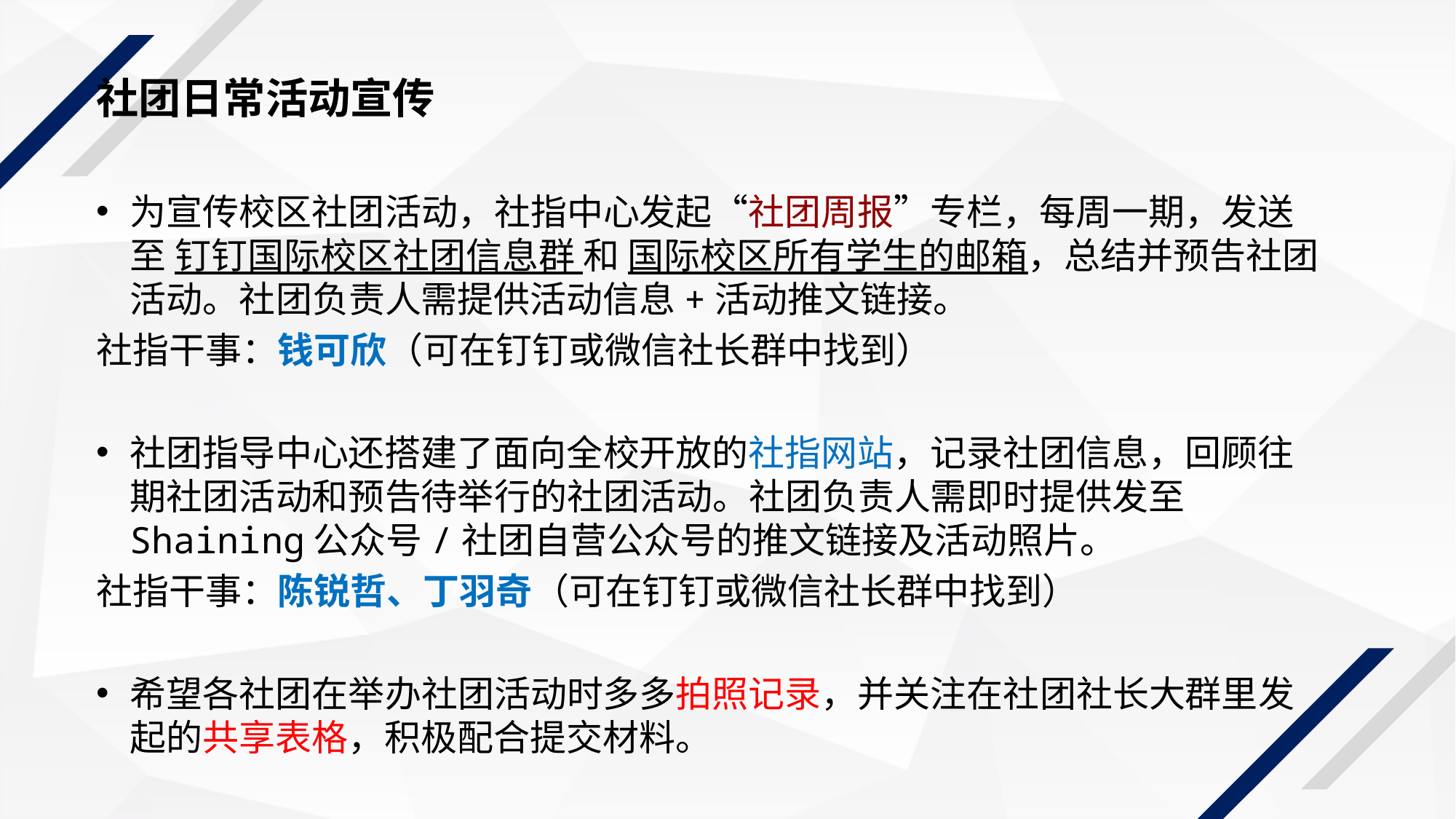

社团日常活动宣传

为宣传校区社团活动，社指中心发起“社团周报”专栏，每周一期，发送至 钉钉国际校区社团信息群 和 国际校区所有学生的邮箱，总结并预告社团活动。社团负责人需提供活动信息+活动推文链接。
社指干事：钱可欣（可在钉钉或微信社长群中找到）

社团指导中心还搭建了面向全校开放的社指网站，记录社团信息，回顾往期社团活动和预告待举行的社团活动。社团负责人需即时提供发至Shaining公众号/社团自营公众号的推文链接及活动照片。
社指干事：陈锐哲、丁羽奇（可在钉钉或微信社长群中找到）

希望各社团在举办社团活动时多多拍照记录，并关注在社团社长大群里发起的共享表格，积极配合提交材料。